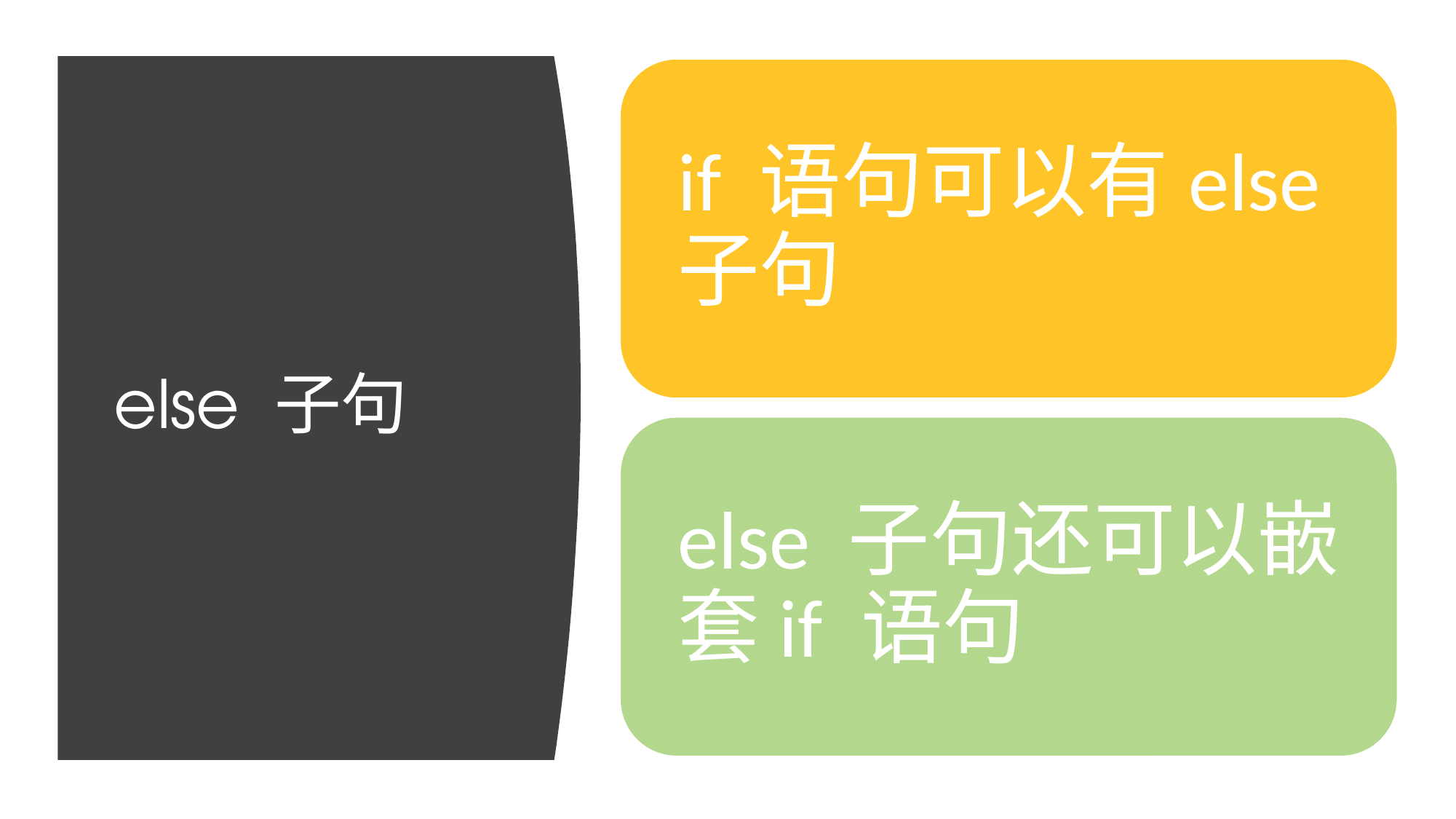

if 语句可以有else子句
else 子句还可以嵌套if 语句

# else 子句